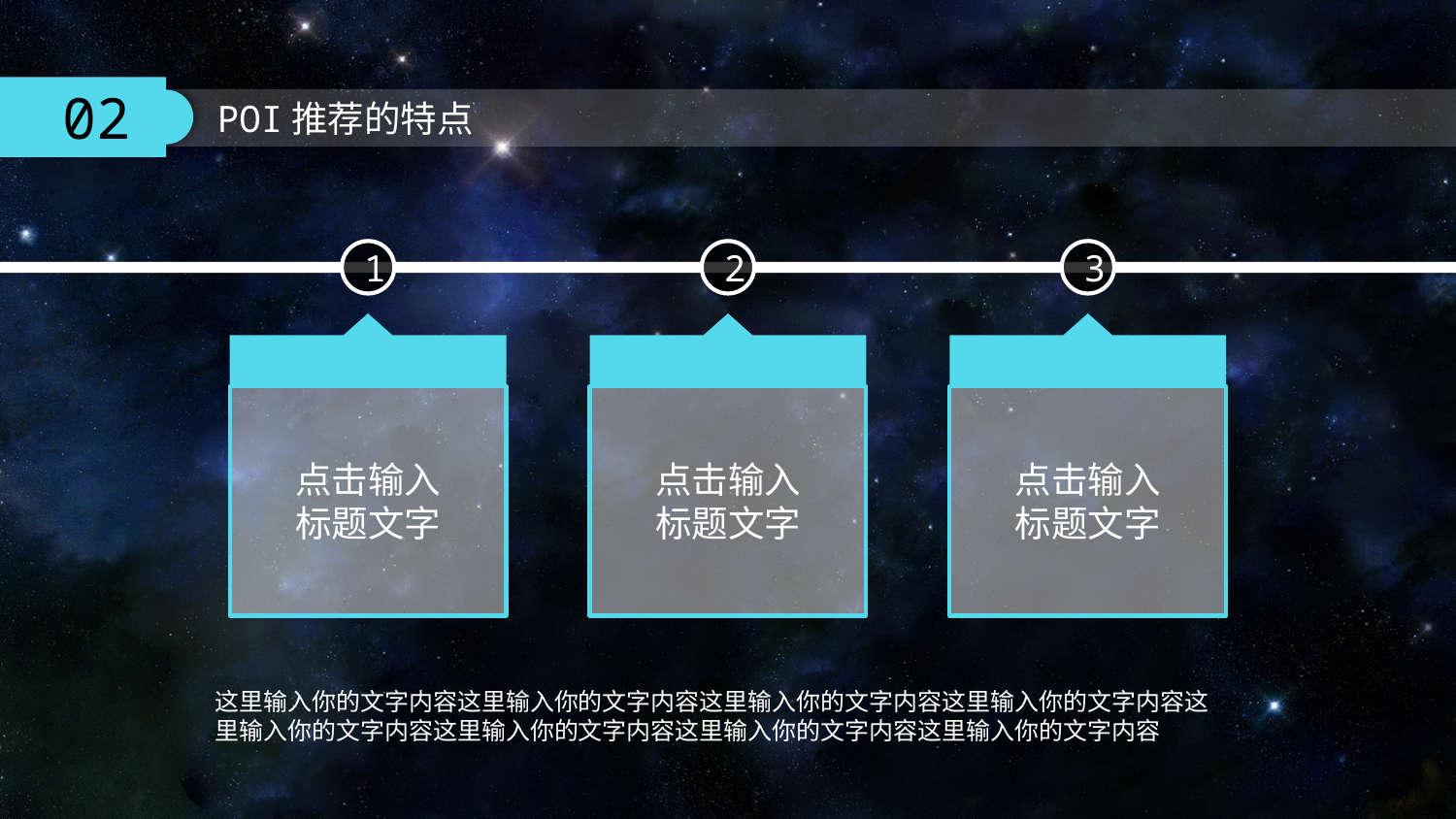

1
2
3

点击输入
标题文字

点击输入
标题文字

点击输入
标题文字
这里输入你的文字内容这里输入你的文字内容这里输入你的文字内容这里输入你的文字内容这里输入你的文字内容这里输入你的文字内容这里输入你的文字内容这里输入你的文字内容